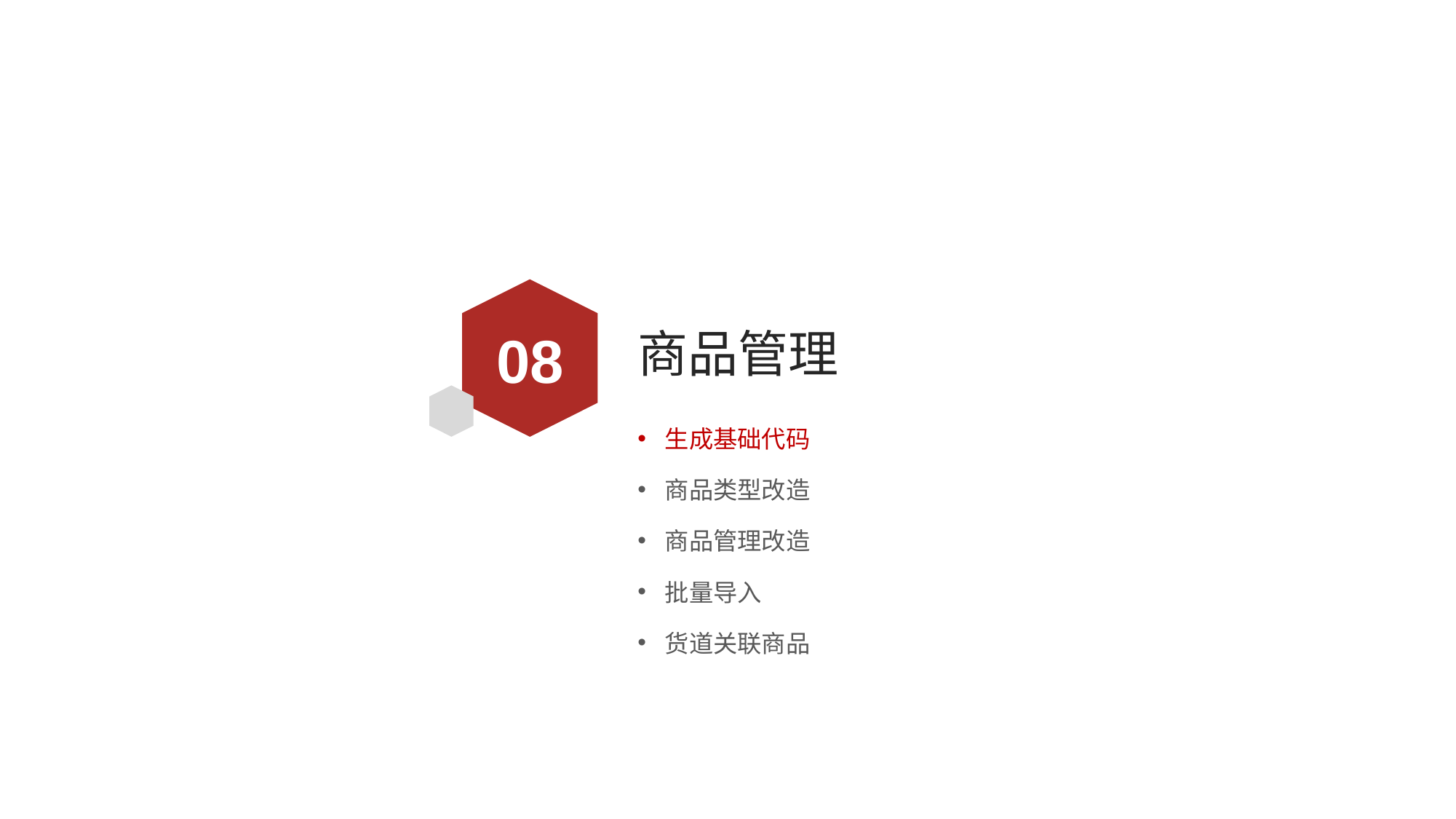

08
# 商品管理
生成基础代码
商品类型改造
商品管理改造
批量导入
货道关联商品